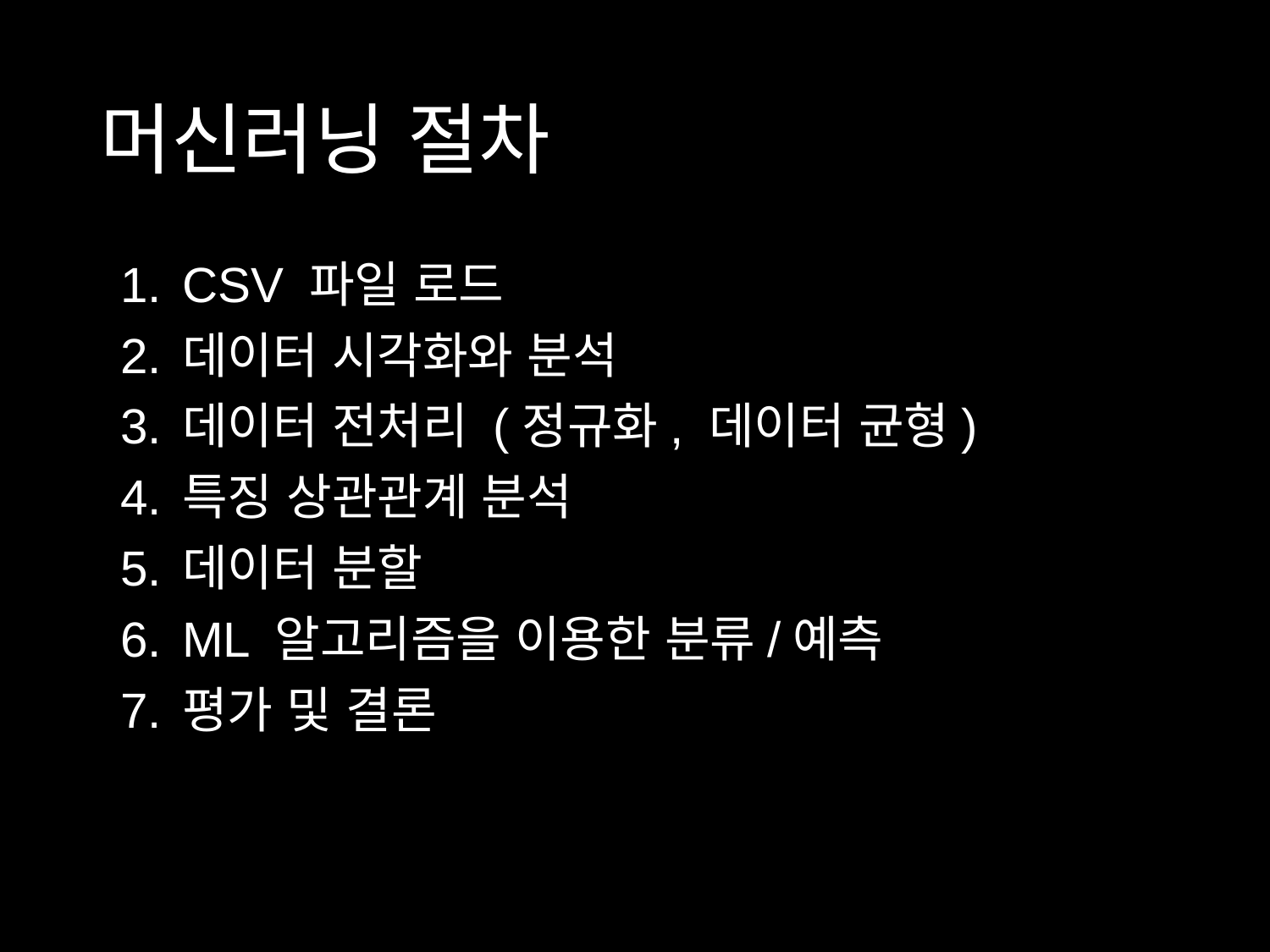

# 머신러닝 절차
CSV 파일 로드
데이터 시각화와 분석
데이터 전처리 (정규화, 데이터 균형)
특징 상관관계 분석
데이터 분할
ML 알고리즘을 이용한 분류/예측
평가 및 결론